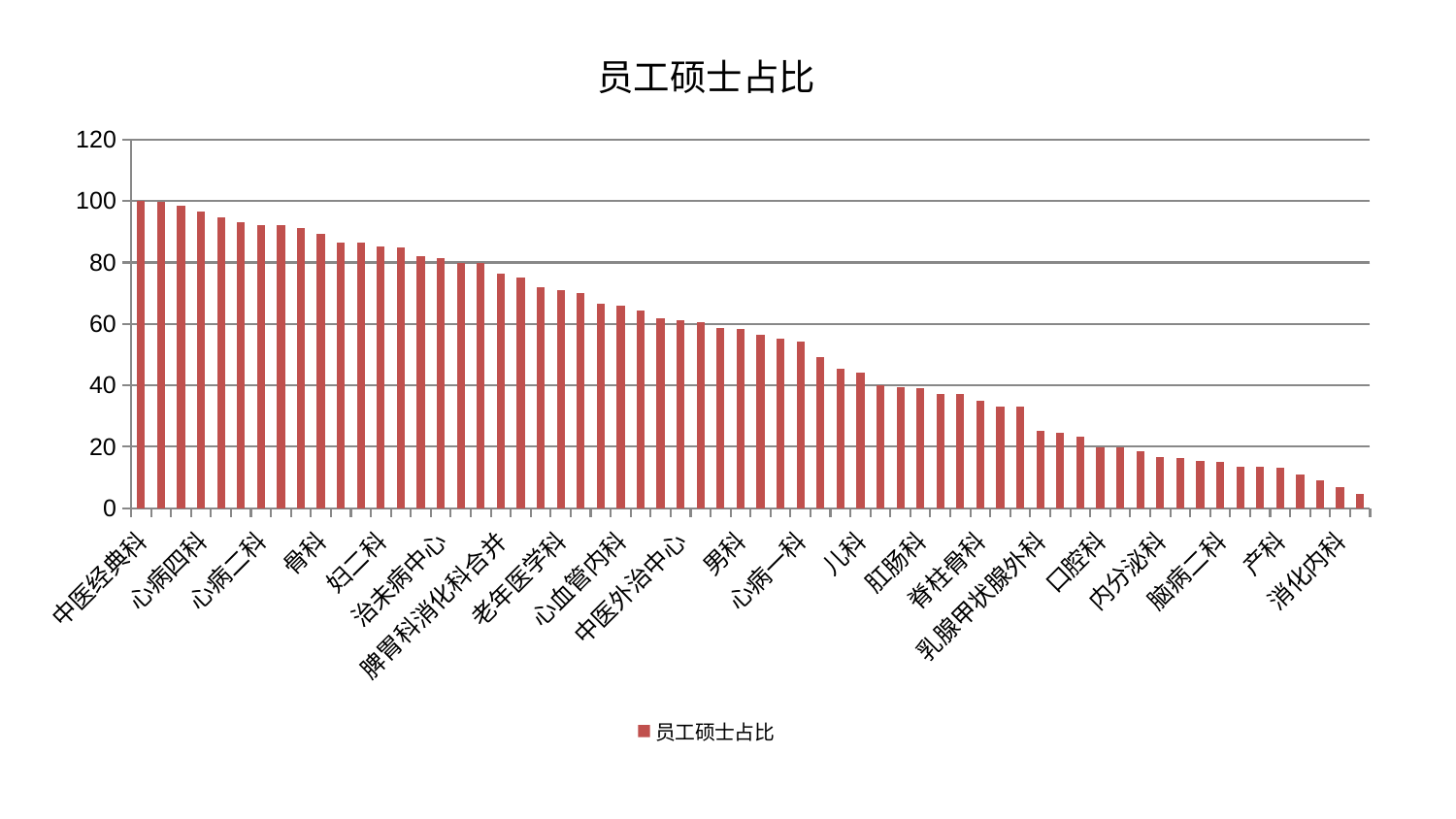

### Chart: 员工硕士占比

| Category | 员工硕士占比 |
|---|---|
| 中医经典科 | 100.0 |
| 微创骨科 | 99.77176623880256 |
| 眼科 | 98.55705055185207 |
| 心病四科 | 96.59024581970567 |
| 胸外科 | 94.71118572810803 |
| 关节骨科 | 93.16445792710152 |
| 心病二科 | 92.2396999875574 |
| 神经内科 | 92.12083608421204 |
| 妇科 | 91.22820602489169 |
| 骨科 | 89.27872073589351 |
| 肝胆外科 | 86.50150425707308 |
| 周围血管科 | 86.43512083459422 |
| 妇二科 | 85.15390502084215 |
| 脑病三科 | 84.97939740907029 |
| 运动损伤骨科 | 82.17046909153888 |
| 治未病中心 | 81.40628132190135 |
| 肾病科 | 79.92282082610286 |
| 身心医学科 | 79.81400483569695 |
| 脾胃科消化科合并 | 76.28630883144469 |
| 综合内科 | 75.08957790011183 |
| 小儿骨科 | 72.0837762090109 |
| 老年医学科 | 70.99609751760217 |
| 显微骨科 | 69.97543074979214 |
| 西区重症医学科 | 66.47564055527688 |
| 心血管内科 | 66.08506810187129 |
| 东区肾病科 | 64.23932079520598 |
| 推拿科 | 61.83779795488916 |
| 中医外治中心 | 61.17554101118411 |
| 重症医学科 | 60.45228479091981 |
| 神经外科 | 58.62825143340746 |
| 男科 | 58.48156622500295 |
| 耳鼻喉科 | 56.424626867477905 |
| 美容皮肤科 | 55.136911046504494 |
| 心病一科 | 54.3538577046384 |
| 血液科 | 49.14160594284743 |
| 小儿推拿科 | 45.54514348969233 |
| 儿科 | 44.1089306392771 |
| 心病三科 | 39.98811269436244 |
| 普通外科 | 39.43938925774908 |
| 肛肠科 | 39.19782759629838 |
| 妇科妇二科合并 | 37.21915434721416 |
| 肾脏内科 | 37.16348241287965 |
| 脊柱骨科 | 34.957717264060705 |
| 针灸科 | 33.046411096192664 |
| 脾胃病科 | 32.99367487486649 |
| 乳腺甲状腺外科 | 25.098927669918023 |
| 医院 | 24.416749198631248 |
| 泌尿外科 | 23.163519642101374 |
| 口腔科 | 19.925392928801916 |
| 康复科 | 19.687564575822954 |
| 脑病一科 | 18.58507668753039 |
| 内分泌科 | 16.592290579899075 |
| 皮肤科 | 16.405918626360965 |
| 肿瘤内科 | 15.356470168747316 |
| 脑病二科 | 14.996598216606897 |
| 呼吸内科 | 13.553078455435752 |
| 创伤骨科 | 13.537215468675278 |
| 产科 | 13.220959096282256 |
| 风湿病科 | 11.024725837495462 |
| 东区重症医学科 | 9.238608894470067 |
| 消化内科 | 6.890419219480651 |
| 肝病科 | 4.543934397428728 |
231